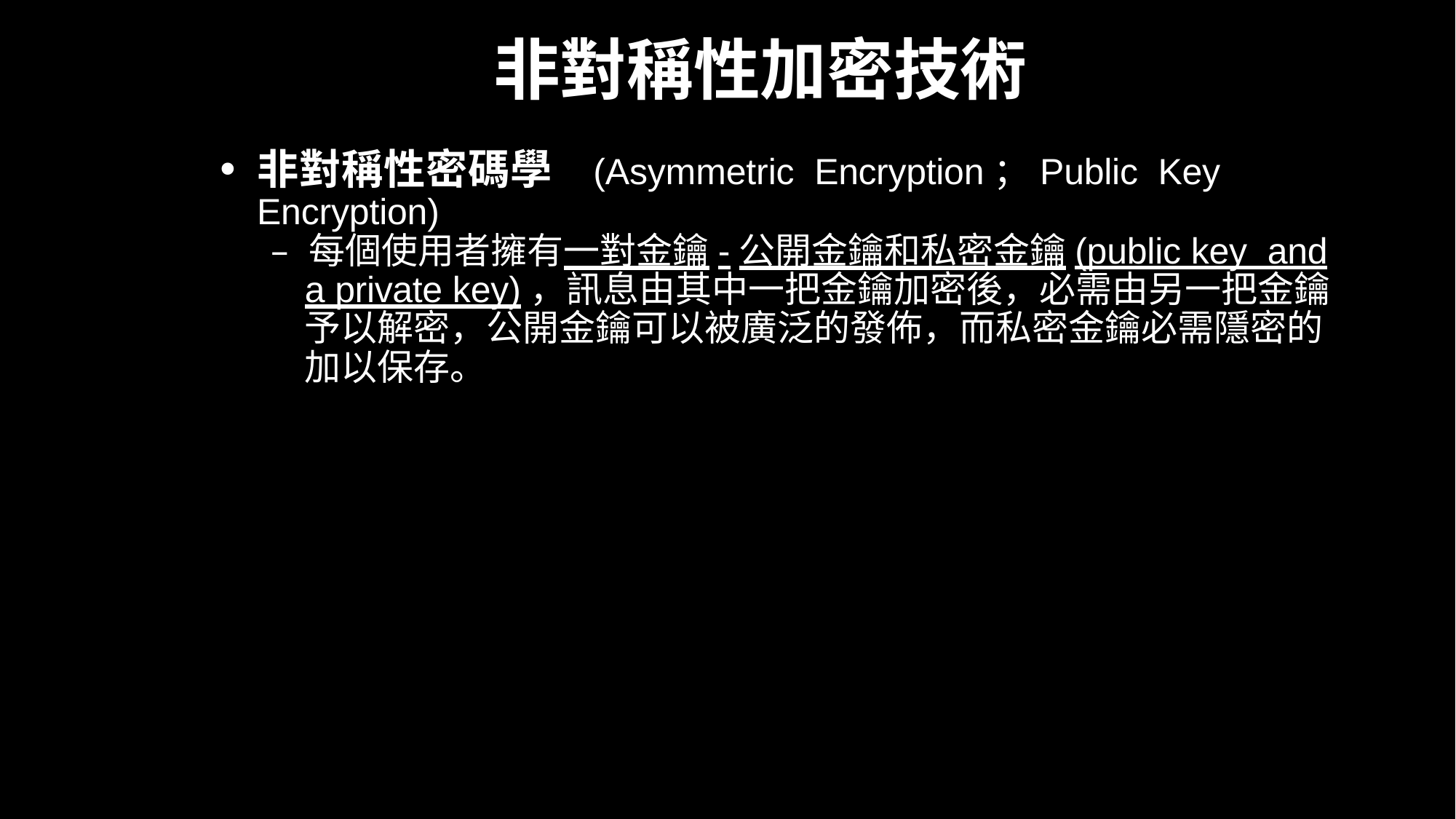

非對稱性加密技術
•	非對稱性密碼學  (Asymmetric  Encryption；Public  Key Encryption)
– 每個使用者擁有一對金鑰-公開金鑰和私密金鑰(public key  and a private key)，訊息由其中一把金鑰加密後，必需由另一把金鑰予以解密，公開金鑰可以被廣泛的發佈，而私密金鑰必需隱密的加以保存。